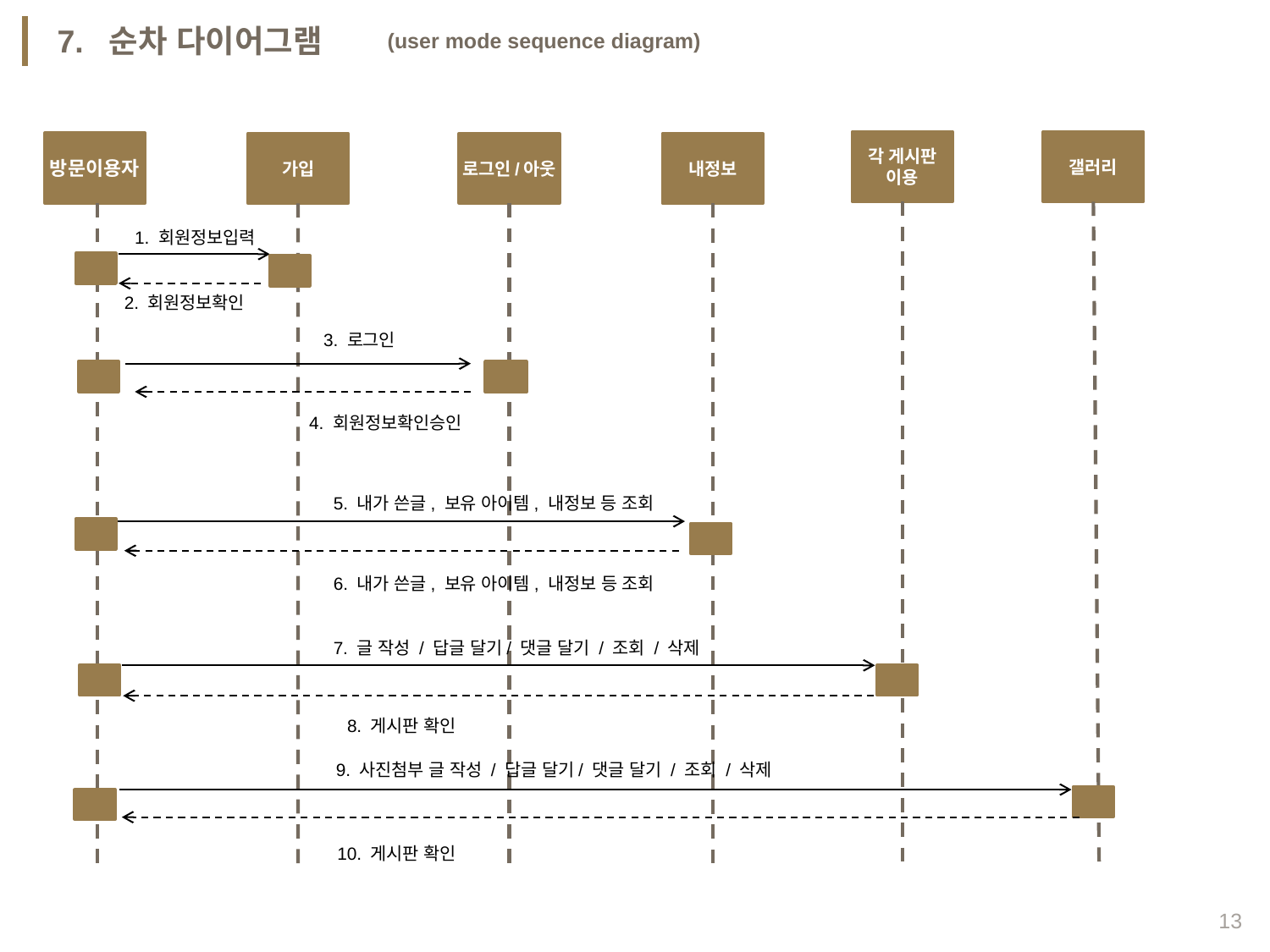

7.  순차 다이어그램
(user mode sequence diagram)
각 게시판
이용
갤러리
방문이용자
가입
로그인/아웃
내정보
1. 회원정보입력

2. 회원정보확인
3. 로그인

4. 회원정보확인승인
5. 내가 쓴글, 보유 아이템, 내정보 등 조회

6. 내가 쓴글, 보유 아이템, 내정보 등 조회
7. 글 작성 / 답글 달기/ 댓글 달기 / 조회 / 삭제

8. 게시판 확인
9. 사진첨부 글 작성 / 답글 달기/ 댓글 달기 / 조회 / 삭제

10. 게시판 확인
13